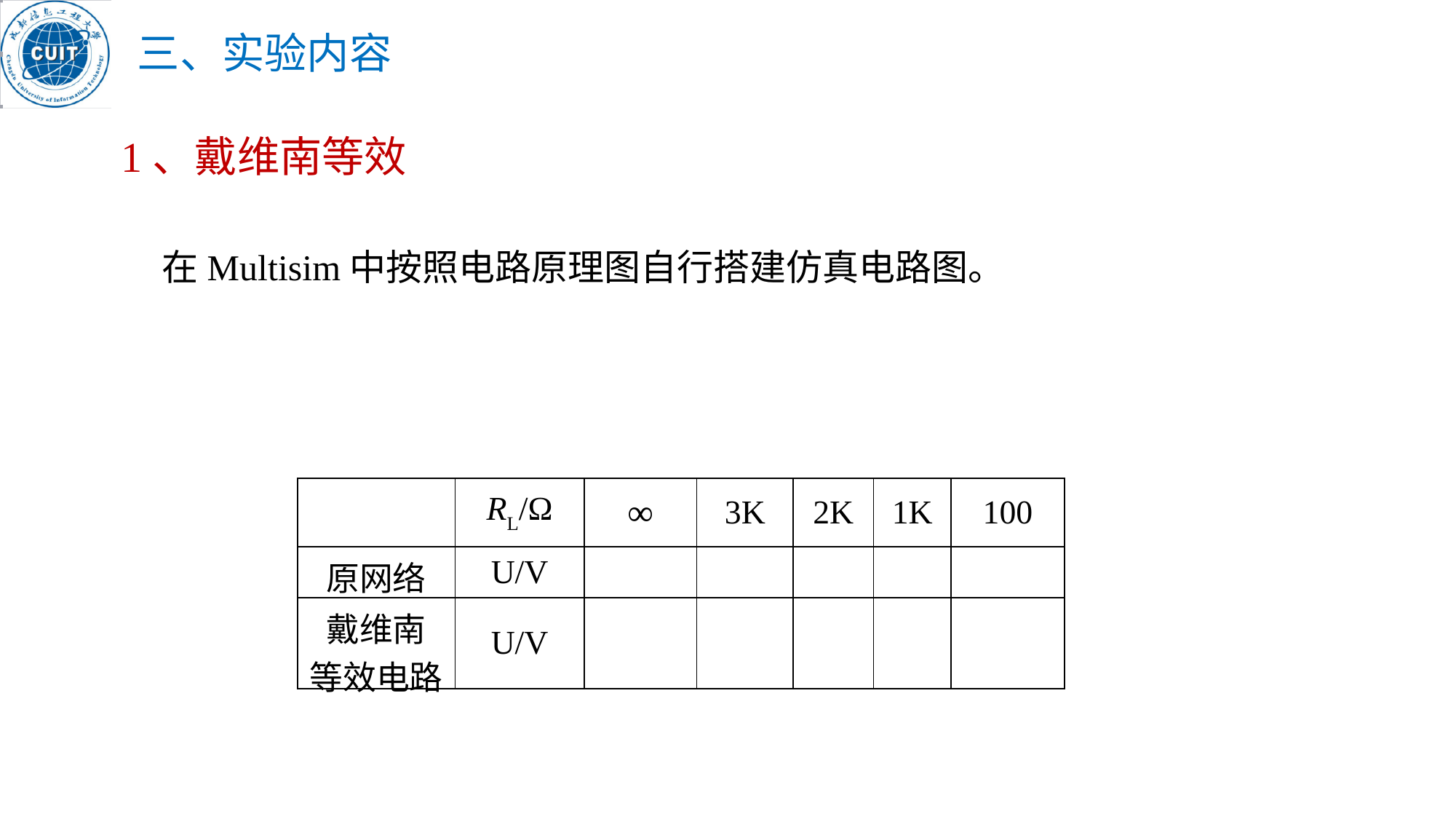

三、实验内容
1、戴维南等效
在Multisim中按照电路原理图自行搭建仿真电路图。
(1)开路电压UOC=       V。
(2)等效电阻Ro =       KΩ。
|  | RL/Ω | ∞ | 3K | 2K | 1K | 100 |
| --- | --- | --- | --- | --- | --- | --- |
| 原网络 | U/V |  |  |  |  |  |
| 戴维南 等效电路 | U/V |  |  |  |  |  |